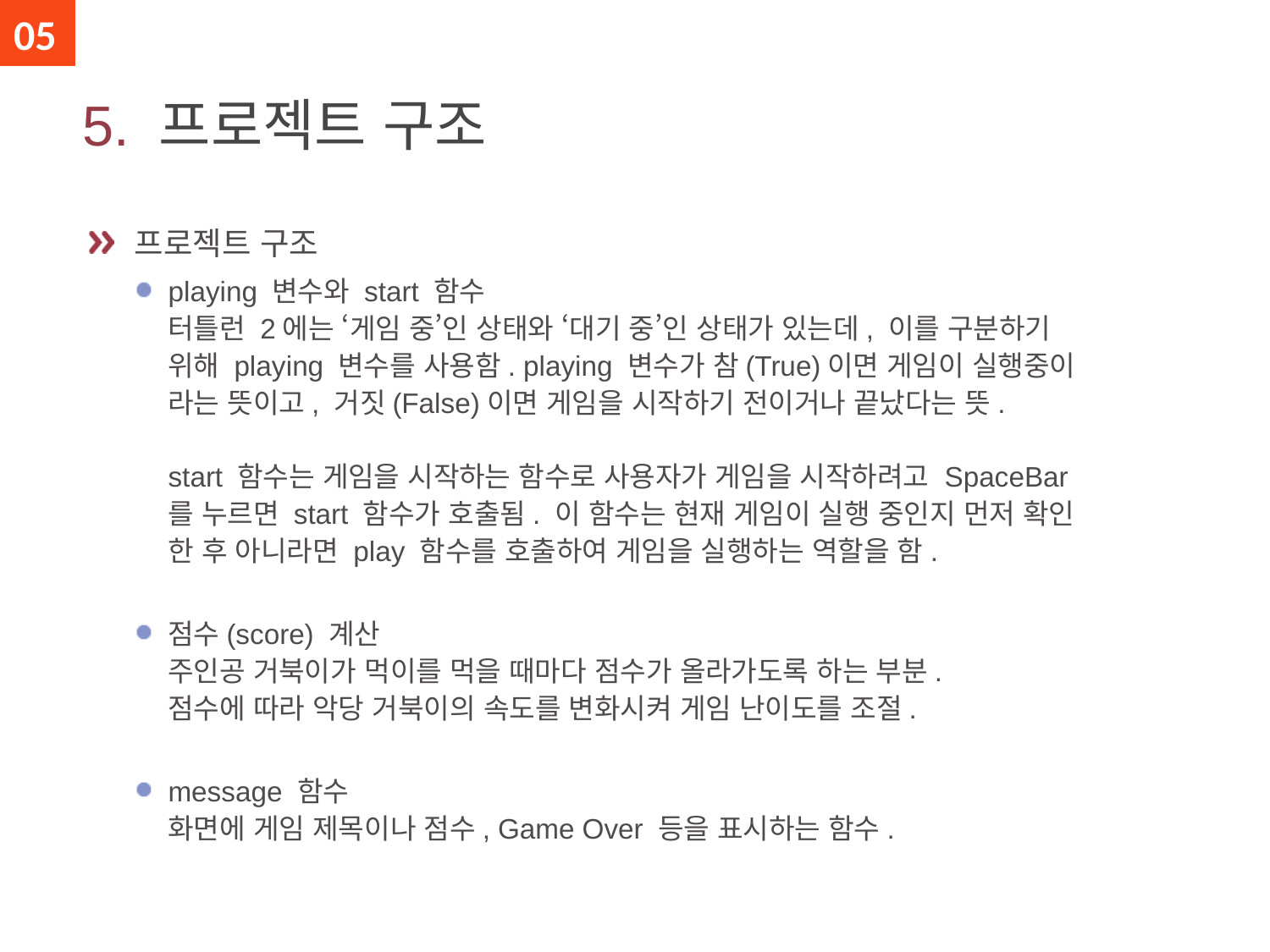

05
# 5. 프로젝트 구조
 프로젝트 구조
playing 변수와 start 함수
터틀런 2에는 ‘게임 중’인 상태와 ‘대기 중’인 상태가 있는데, 이를 구분하기
위해 playing 변수를 사용함. playing 변수가 참(True)이면 게임이 실행중이
라는 뜻이고, 거짓(False)이면 게임을 시작하기 전이거나 끝났다는 뜻.
start 함수는 게임을 시작하는 함수로 사용자가 게임을 시작하려고 SpaceBar
를 누르면 start 함수가 호출됨. 이 함수는 현재 게임이 실행 중인지 먼저 확인
한 후 아니라면 play 함수를 호출하여 게임을 실행하는 역할을 함.
점수(score) 계산
주인공 거북이가 먹이를 먹을 때마다 점수가 올라가도록 하는 부분.
점수에 따라 악당 거북이의 속도를 변화시켜 게임 난이도를 조절.
message 함수
화면에 게임 제목이나 점수, Game Over 등을 표시하는 함수.